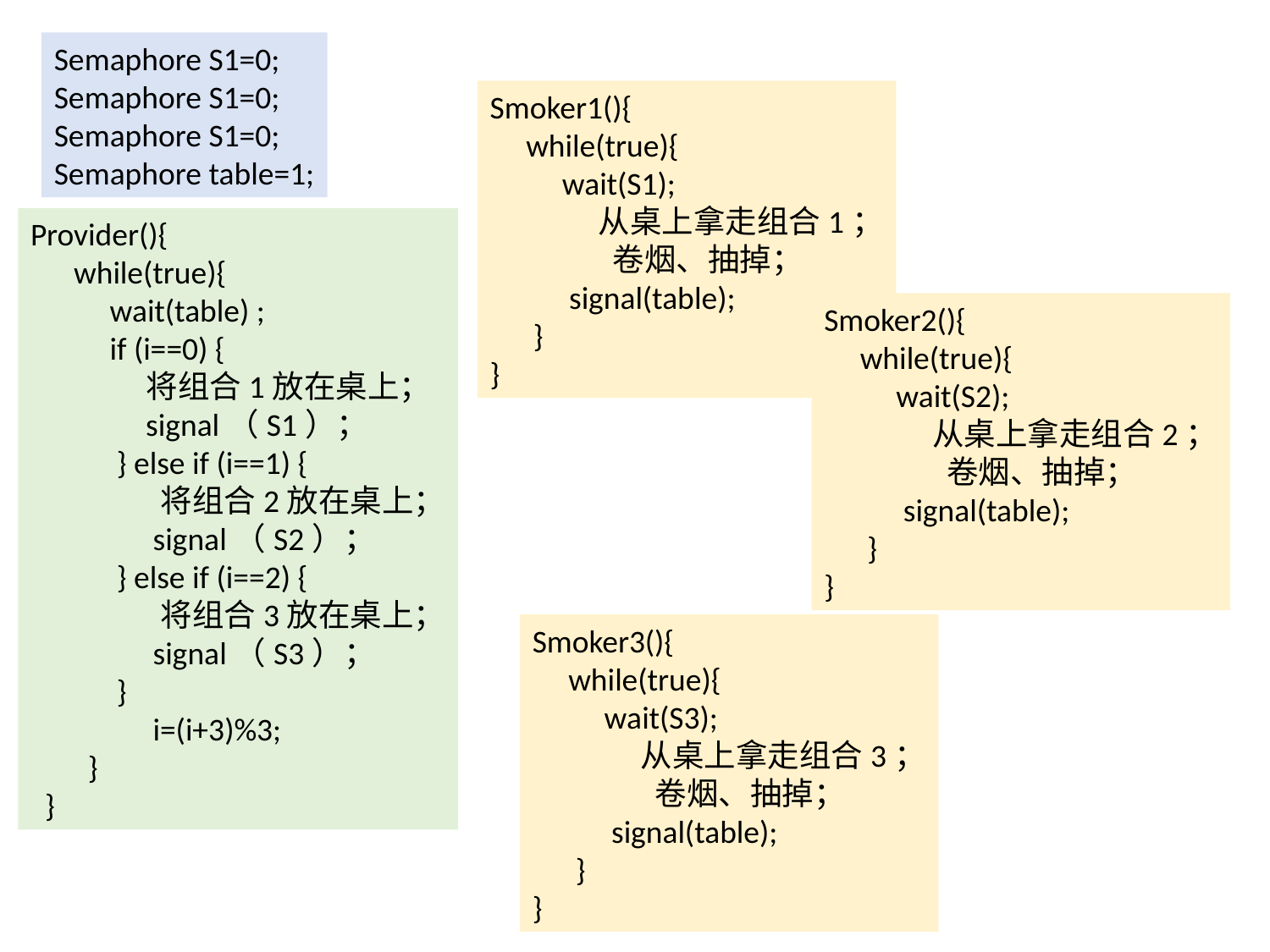

Semaphore S1=0;
Semaphore S1=0;
Semaphore S1=0;
Semaphore table=1;
Smoker1(){
     while(true){
          wait(S1);
              从桌上拿走组合1；
                卷烟、抽掉；
           signal(table);
      }
}
Provider(){
      while(true){
           wait(table) ;
           if (i==0) {
               将组合1放在桌上；
                signal（S1）；
            } else if (i==1) {
                 将组合2放在桌上；
                 signal（S2）；
            } else if (i==2) {
                 将组合3放在桌上；
                 signal（S3）；
            }
                 i=(i+3)%3;
        }
  }
Smoker2(){
     while(true){
          wait(S2);
              从桌上拿走组合2；
                卷烟、抽掉；
           signal(table);
      }
}
Smoker3(){
     while(true){
          wait(S3);
              从桌上拿走组合3；
                卷烟、抽掉；
           signal(table);
      }
}